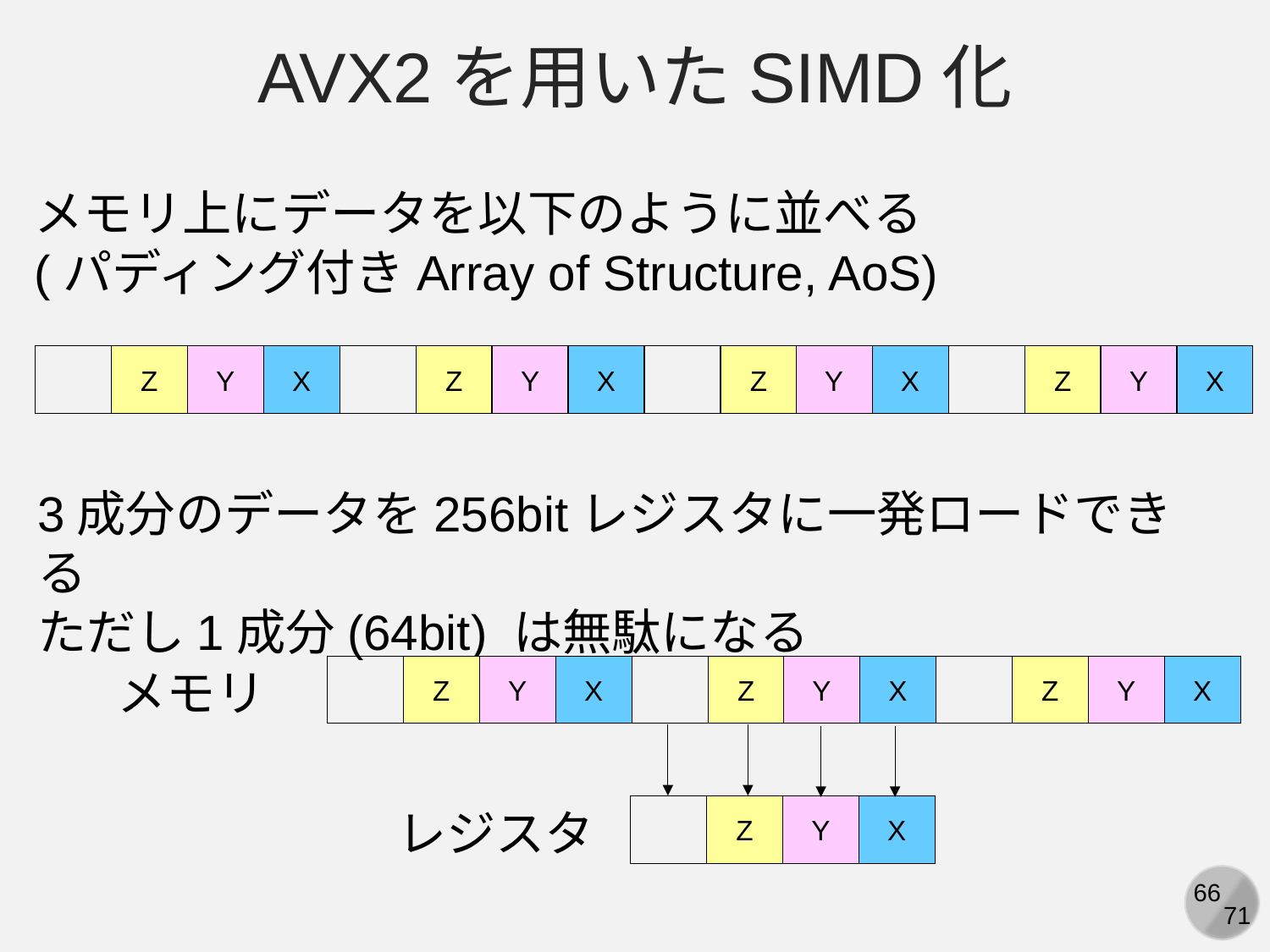

AVX2を用いたSIMD化
メモリ上にデータを以下のように並べる
(パディング付きArray of Structure, AoS)

Z
Y
X

Z
Y
X

Z
Y
X

Z
Y
X
3成分のデータを256bitレジスタに一発ロードできる
ただし1成分(64bit) は無駄になる
メモリ

Z
Y
X

Z
Y
X

Z
Y
X
レジスタ

Z
Y
X